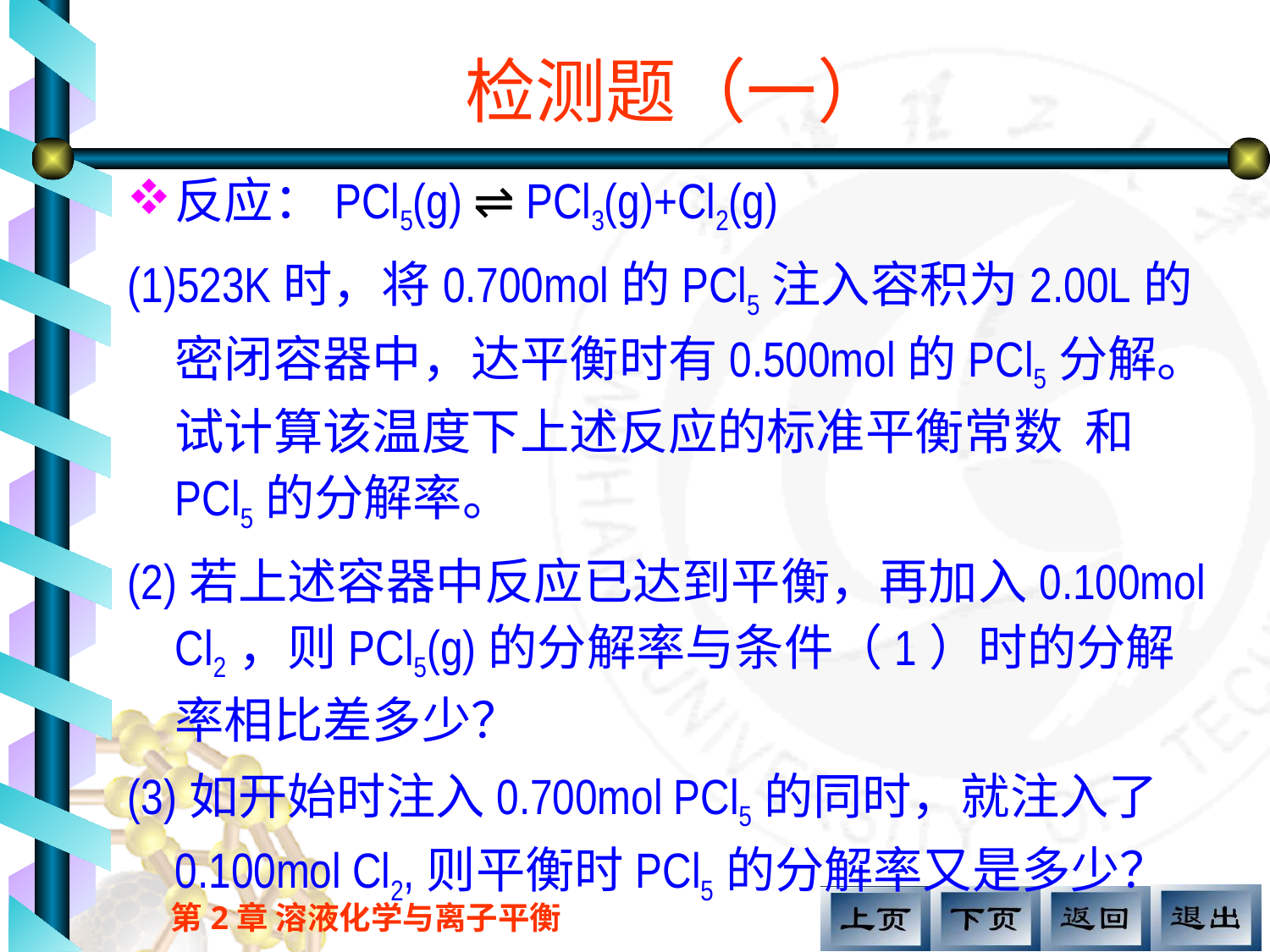

# 检测题（一）
反应：PCl5(g) ⇌ PCl3(g)+Cl2(g)
(1)523K时，将0.700mol的PCl5注入容积为2.00L的密闭容器中，达平衡时有0.500mol的PCl5分解。试计算该温度下上述反应的标准平衡常数  和PCl5的分解率。
(2)若上述容器中反应已达到平衡，再加入0.100mol Cl2，则PCl5(g)的分解率与条件（1）时的分解率相比差多少？
(3)如开始时注入0.700mol PCl5的同时，就注入了0.100mol Cl2,则平衡时PCl5的分解率又是多少？